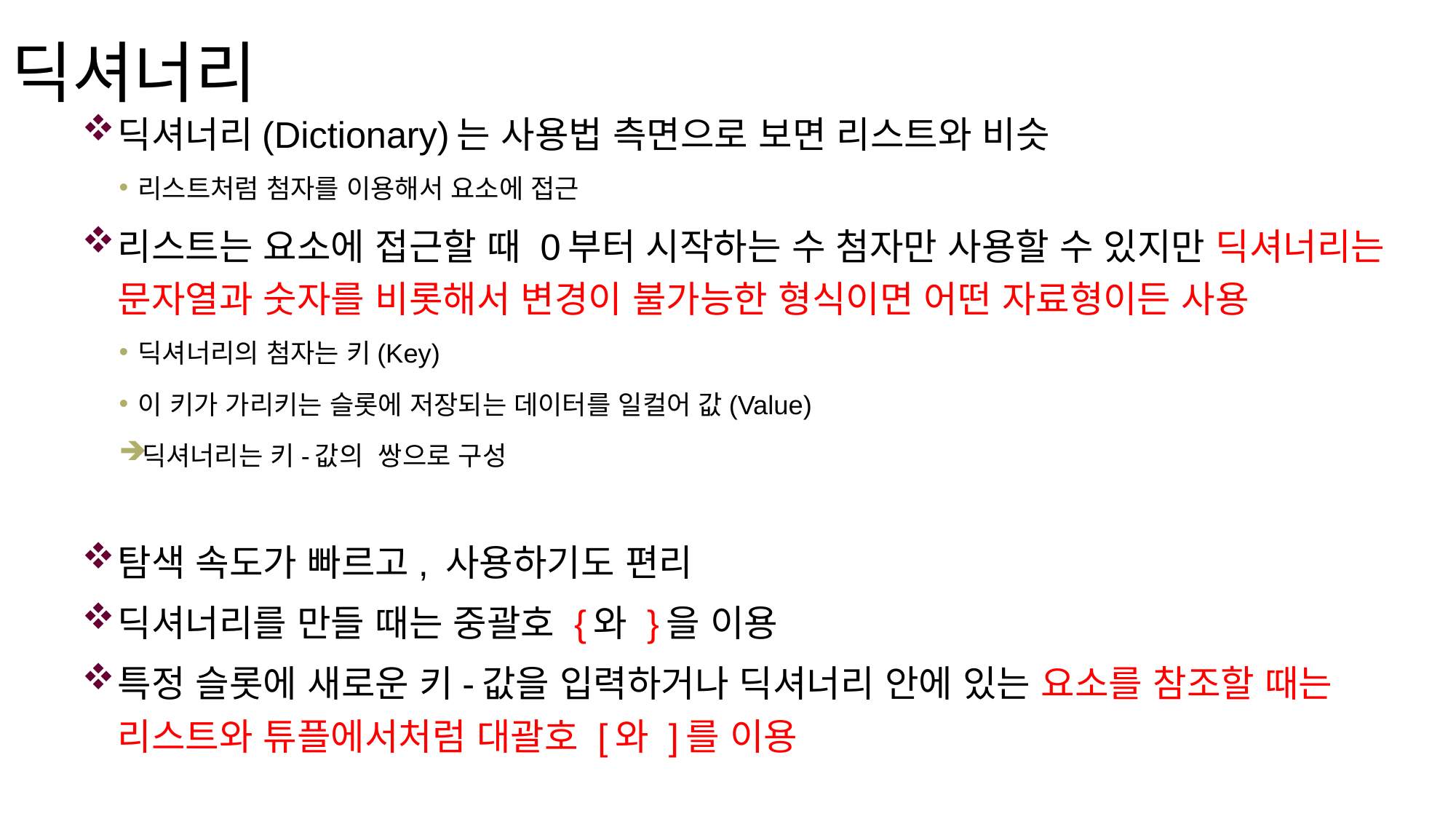

# 딕셔너리
딕셔너리(Dictionary)는 사용법 측면으로 보면 리스트와 비슷
리스트처럼 첨자를 이용해서 요소에 접근
리스트는 요소에 접근할 때 0부터 시작하는 수 첨자만 사용할 수 있지만 딕셔너리는 문자열과 숫자를 비롯해서 변경이 불가능한 형식이면 어떤 자료형이든 사용
딕셔너리의 첨자는 키(Key)
이 키가 가리키는 슬롯에 저장되는 데이터를 일컬어 값(Value)
딕셔너리는 키-값의  쌍으로 구성

탐색 속도가 빠르고, 사용하기도 편리
딕셔너리를 만들 때는 중괄호 {와 }을 이용
특정 슬롯에 새로운 키-값을 입력하거나 딕셔너리 안에 있는 요소를 참조할 때는 리스트와 튜플에서처럼 대괄호 [와 ]를 이용